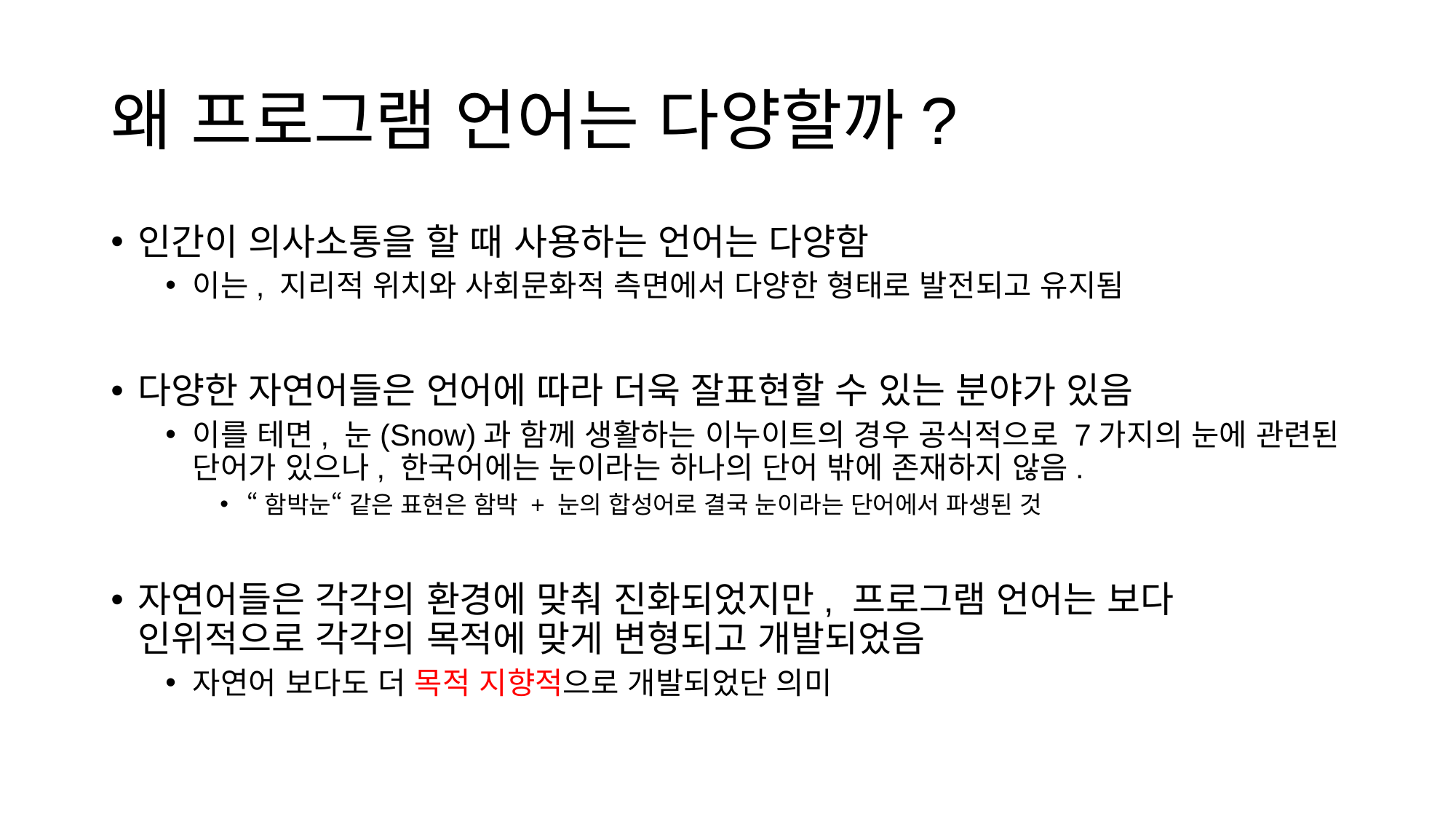

# 왜 프로그램 언어는 다양할까?
인간이 의사소통을 할 때 사용하는 언어는 다양함
이는, 지리적 위치와 사회문화적 측면에서 다양한 형태로 발전되고 유지됨

다양한 자연어들은 언어에 따라 더욱 잘표현할 수 있는 분야가 있음
이를 테면, 눈(Snow)과 함께 생활하는 이누이트의 경우 공식적으로 7가지의 눈에 관련된 단어가 있으나, 한국어에는 눈이라는 하나의 단어 밖에 존재하지 않음.
“함박눈“ 같은 표현은 함박 + 눈의 합성어로 결국 눈이라는 단어에서 파생된 것

자연어들은 각각의 환경에 맞춰 진화되었지만, 프로그램 언어는 보다 인위적으로 각각의 목적에 맞게 변형되고 개발되었음
자연어 보다도 더 목적 지향적으로 개발되었단 의미